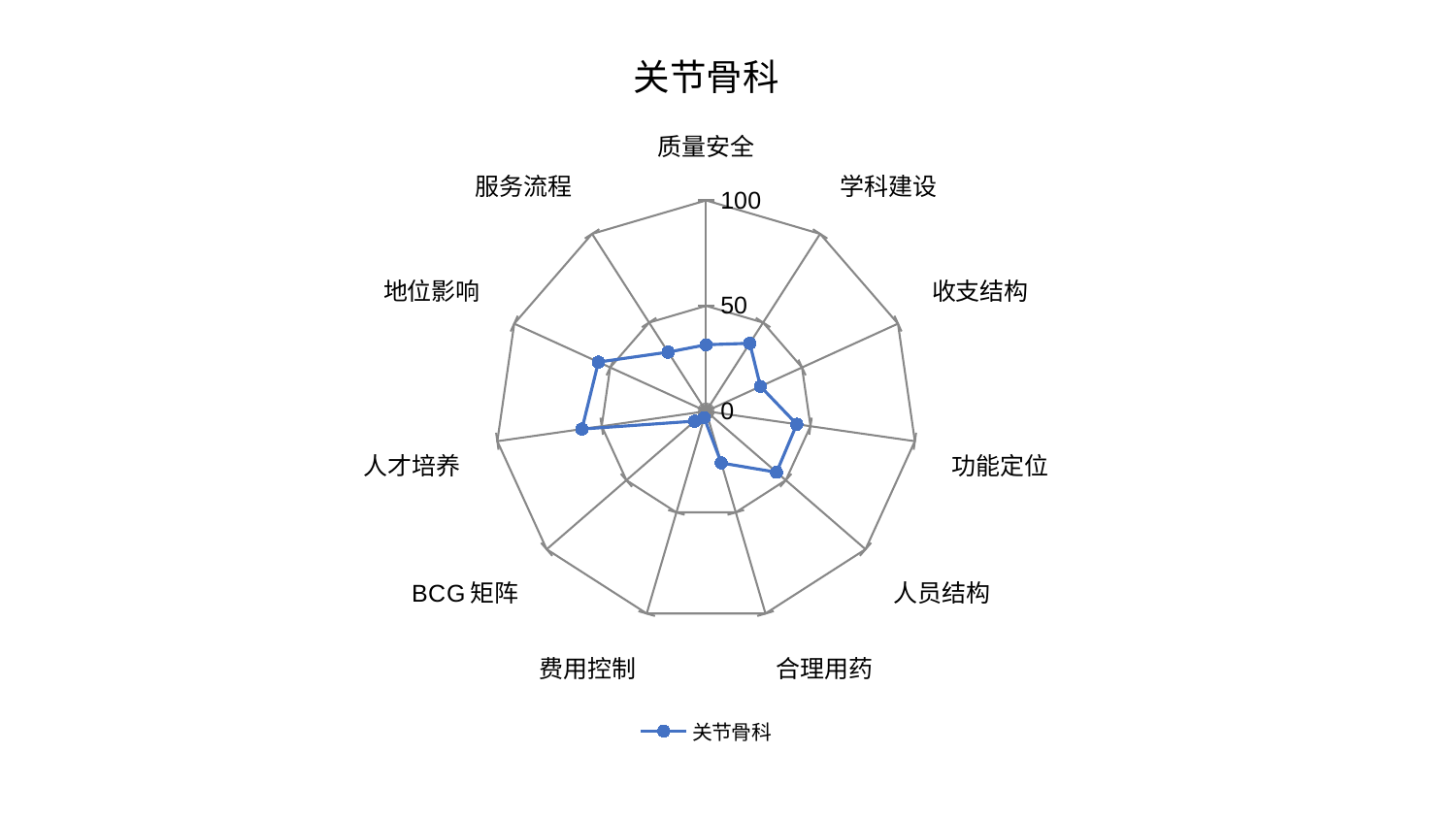

### Chart: 关节骨科

| Category | 关节骨科 |
|---|---|
| 质量安全 | 31.545167961181864 |
| 学科建设 | 38.30983656807277 |
| 收支结构 | 28.333164051255043 |
| 功能定位 | 43.433291951632405 |
| 人员结构 | 44.195343162485955 |
| 合理用药 | 25.578227326823882 |
| 费用控制 | 3.250139230769194 |
| BCG矩阵 | 7.20191500107387 |
| 人才培养 | 59.46454720845665 |
| 地位影响 | 56.133953850166414 |
| 服务流程 | 33.31416813560828 |
144